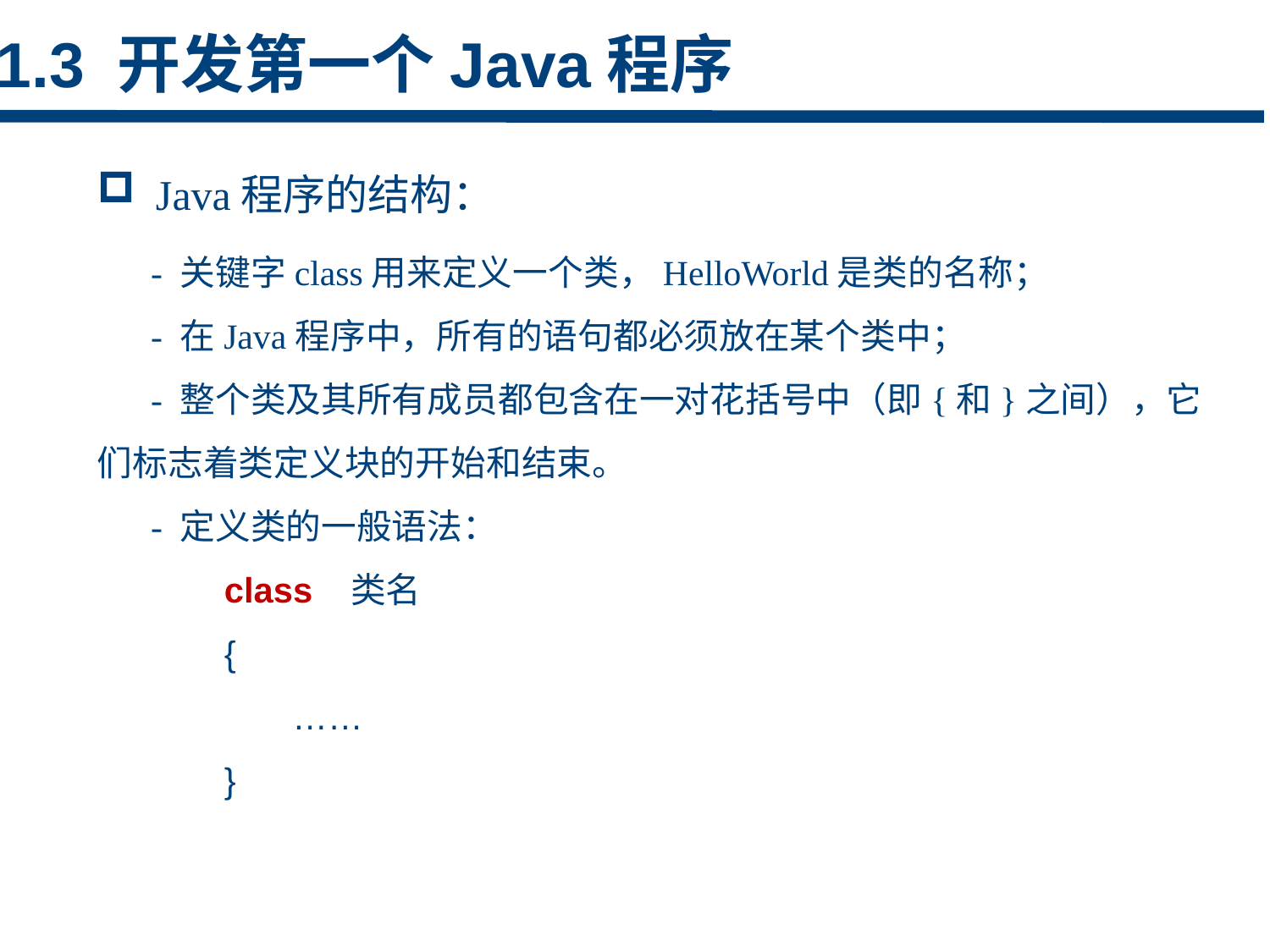

1.3 开发第一个Java程序
 Java程序的结构：
      - 关键字class用来定义一个类，HelloWorld是类的名称；
      - 在Java程序中，所有的语句都必须放在某个类中；
      - 整个类及其所有成员都包含在一对花括号中（即{和}之间），它们标志着类定义块的开始和结束。
      - 定义类的一般语法：
	class   类名
	{
	       ……
	}
点击添加文本
点击添加文本
点击添加文本
点击添加文本